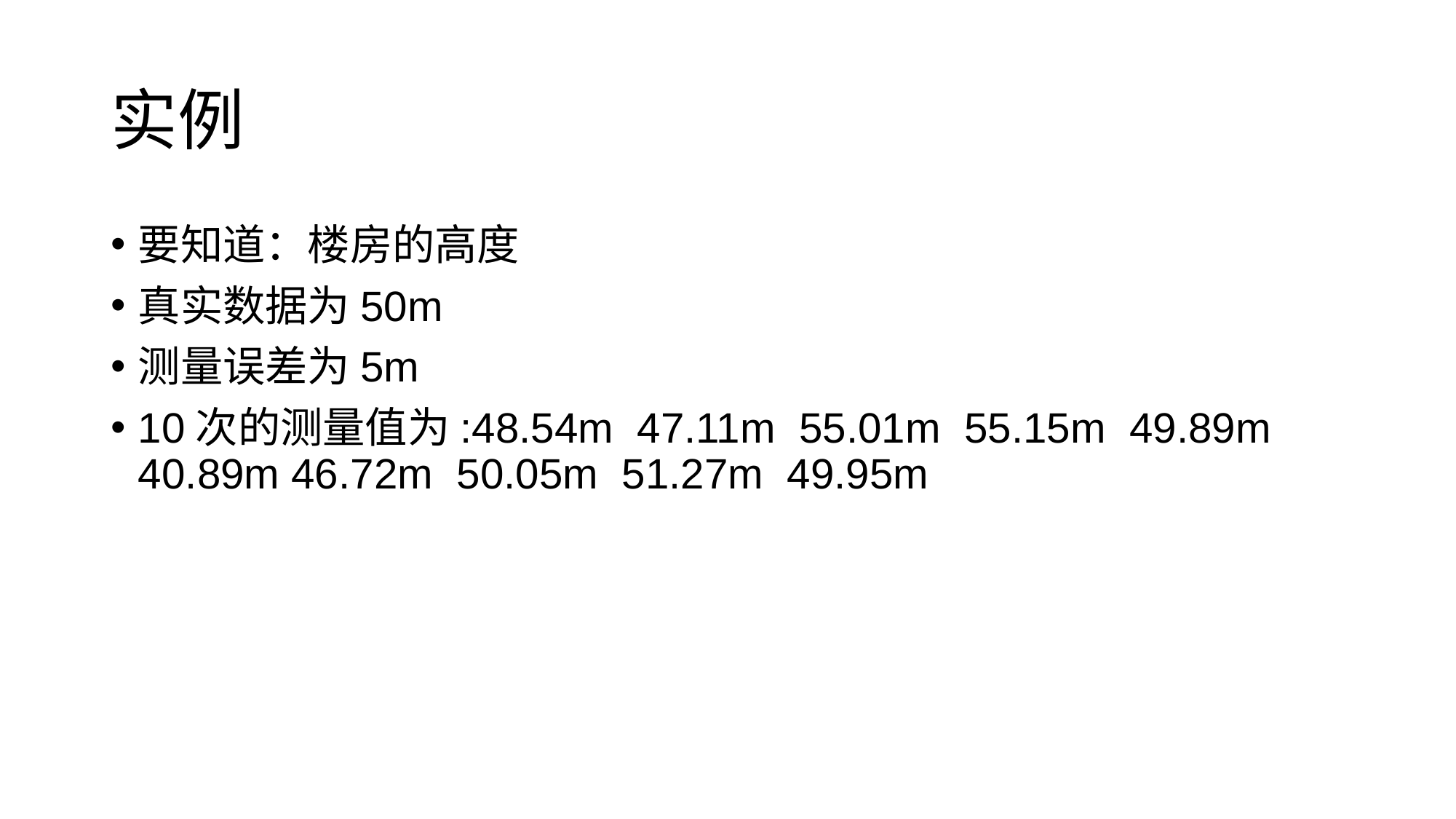

# 实例
要知道：楼房的高度
真实数据为50m
测量误差为5m
10次的测量值为:48.54m  47.11m  55.01m  55.15m  49.89m  40.89m 46.72m  50.05m  51.27m  49.95m